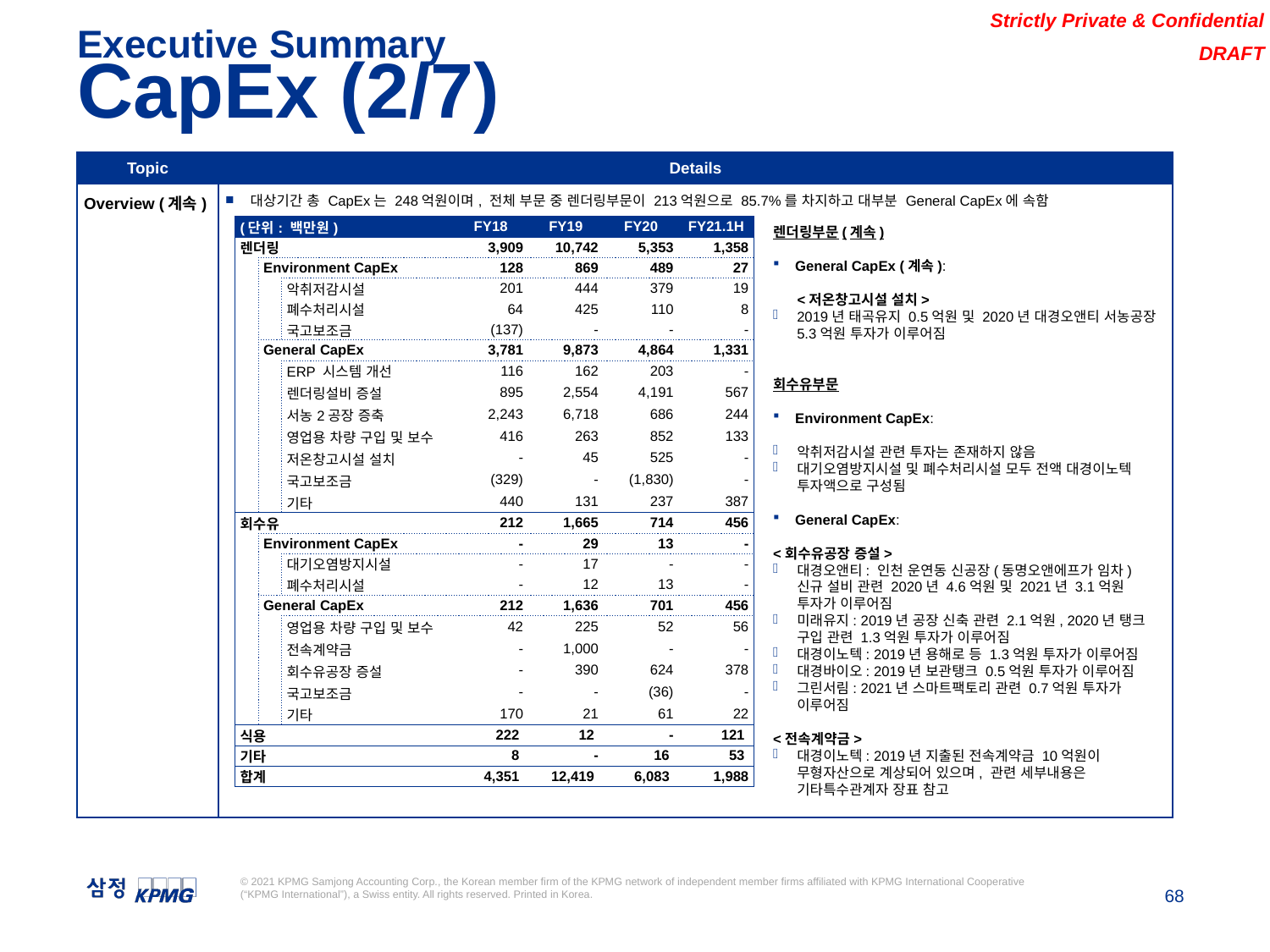

Executive Summary
CapEx (2/7)
| Topic | Details |
| --- | --- |
| Overview (계속) | 대상기간 총 CapEx는 248억원이며, 전체 부문 중 렌더링부문이 213억원으로 85.7%를 차지하고 대부분 General CapEx에 속함 |
| (단위: 백만원) |  |  | FY18 | FY19 | FY20 | FY21.1H |
| --- | --- | --- | --- | --- | --- | --- |
| 렌더링 |  |  | 3,909 | 10,742 | 5,353 | 1,358 |
|  | Environment CapEx |  | 128 | 869 | 489 | 27 |
|  |  | 악취저감시설 | 201 | 444 | 379 | 19 |
|  |  | 폐수처리시설 | 64 | 425 | 110 | 8 |
|  |  | 국고보조금 | (137) | - | - | - |
|  | General CapEx |  | 3,781 | 9,873 | 4,864 | 1,331 |
|  |  | ERP 시스템 개선 | 116 | 162 | 203 | - |
|  |  | 렌더링설비 증설 | 895 | 2,554 | 4,191 | 567 |
|  |  | 서농2공장 증축 | 2,243 | 6,718 | 686 | 244 |
|  |  | 영업용 차량 구입 및 보수 | 416 | 263 | 852 | 133 |
|  |  | 저온창고시설 설치 | - | 45 | 525 | - |
|  |  | 국고보조금 | (329) | - | (1,830) | - |
|  |  | 기타 | 440 | 131 | 237 | 387 |
| 회수유 |  |  | 212 | 1,665 | 714 | 456 |
|  | Environment CapEx |  | - | 29 | 13 | - |
|  |  | 대기오염방지시설 | - | 17 | - | - |
|  |  | 폐수처리시설 | - | 12 | 13 | - |
|  | General CapEx |  | 212 | 1,636 | 701 | 456 |
|  |  | 영업용 차량 구입 및 보수 | 42 | 225 | 52 | 56 |
|  |  | 전속계약금 | - | 1,000 | - | - |
|  |  | 회수유공장 증설 | - | 390 | 624 | 378 |
|  |  | 국고보조금 | - | - | (36) | - |
|  |  | 기타 | 170 | 21 | 61 | 22 |
| 식용 |  |  | 222 | 12 | - | 121 |
| 기타 |  |  | 8 | - | 16 | 53 |
| 합계 |  |  | 4,351 | 12,419 | 6,083 | 1,988 |
렌더링부문(계속)

General CapEx (계속):

      <저온창고시설 설치>
2019년 태곡유지 0.5억원 및 2020년 대경오앤티 서농공장 5.3억원 투자가 이루어짐

회수유부문

Environment CapEx:

악취저감시설 관련 투자는 존재하지 않음
대기오염방지시설 및 폐수처리시설 모두 전액 대경이노텍 투자액으로 구성됨

General CapEx:

<회수유공장 증설>
대경오앤티: 인천 운연동 신공장(동명오앤에프가 임차) 신규 설비 관련 2020년 4.6억원 및 2021년 3.1억원 투자가 이루어짐
미래유지: 2019년 공장 신축 관련 2.1억원, 2020년 탱크 구입 관련 1.3억원 투자가 이루어짐
대경이노텍: 2019년 용해로 등 1.3억원 투자가 이루어짐
대경바이오: 2019년 보관탱크 0.5억원 투자가 이루어짐
그린서림: 2021년 스마트팩토리 관련 0.7억원 투자가 이루어짐

<전속계약금>
대경이노텍: 2019년 지출된 전속계약금 10억원이 무형자산으로 계상되어 있으며, 관련 세부내용은 기타특수관계자 장표 참고